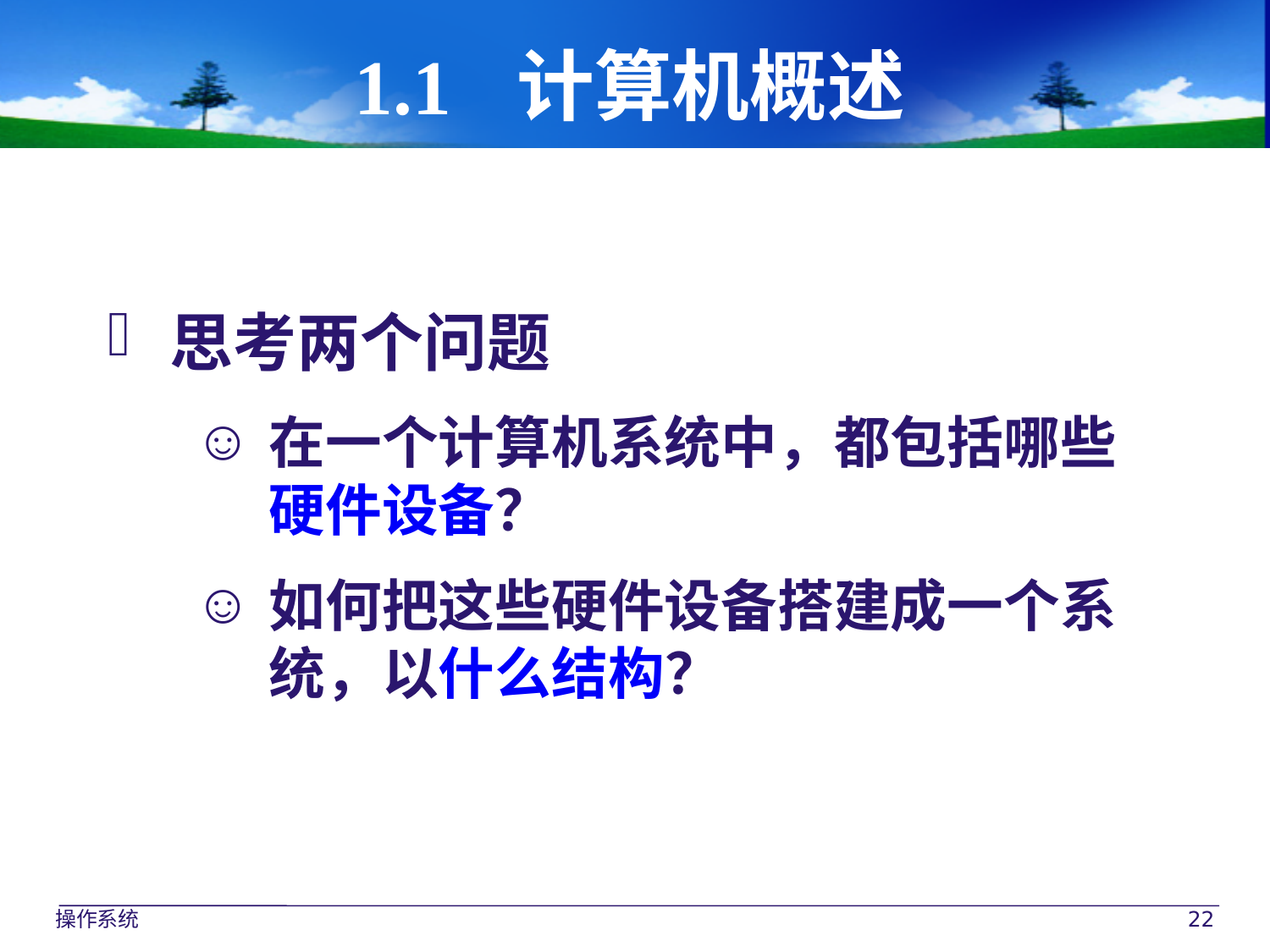

# 1.1 计算机概述
思考两个问题
在一个计算机系统中，都包括哪些硬件设备？
如何把这些硬件设备搭建成一个系统，以什么结构？
操作系统
22